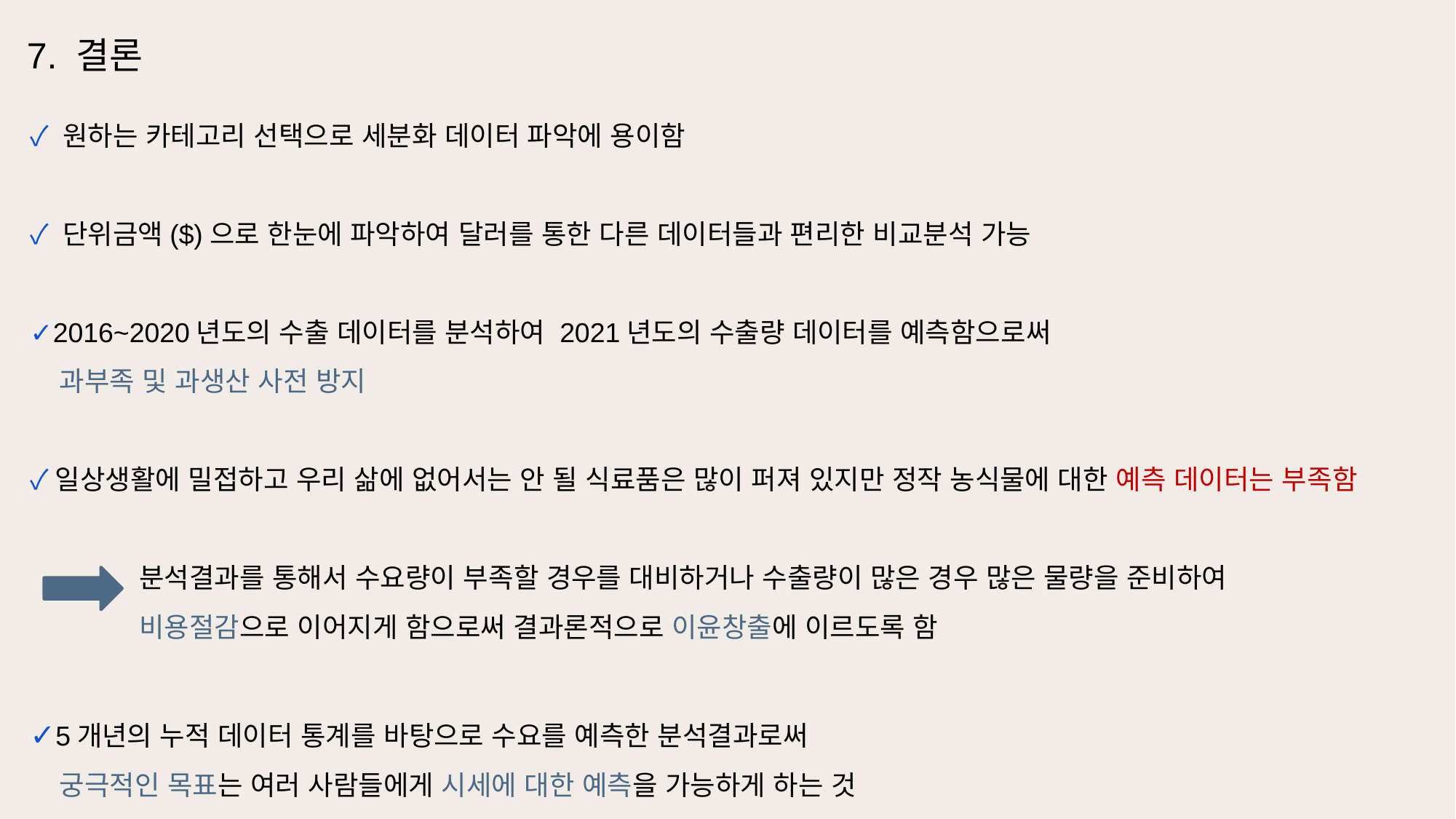

7. 결론
✓ 원하는 카테고리 선택으로 세분화 데이터 파악에 용이함

✓ 단위금액($)으로 한눈에 파악하여 달러를 통한 다른 데이터들과 편리한 비교분석 가능

✓2016~2020년도의 수출 데이터를 분석하여 2021년도의 수출량 데이터를 예측함으로써
   과부족 및 과생산 사전 방지

✓일상생활에 밀접하고 우리 삶에 없어서는 안 될 식료품은 많이 퍼져 있지만 정작 농식물에 대한 예측 데이터는 부족함

	분석결과를 통해서 수요량이 부족할 경우를 대비하거나 수출량이 많은 경우 많은 물량을 준비하여
	비용절감으로 이어지게 함으로써 결과론적으로 이윤창출에 이르도록 함

✓5개년의 누적 데이터 통계를 바탕으로 수요를 예측한 분석결과로써
   궁극적인 목표는 여러 사람들에게 시세에 대한 예측을 가능하게 하는 것